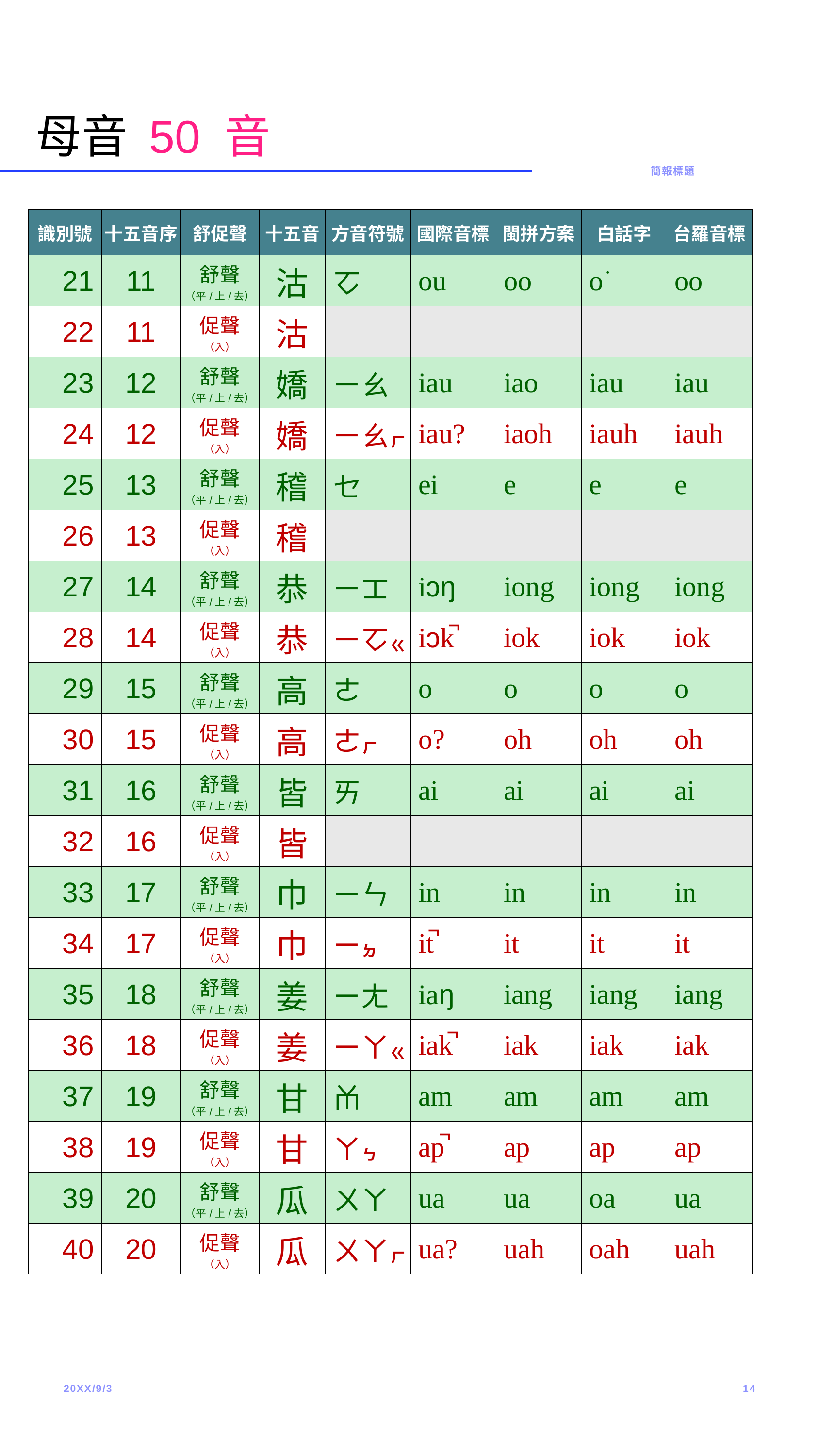

# 母音 50 音
簡報標題
| 識別號 | 十五音序 | 舒促聲 | 十五音 | 方音符號 | 國際音標 | 閩拼方案 | 白話字 | 台羅音標 |
| --- | --- | --- | --- | --- | --- | --- | --- | --- |
| 21 | 11 | 舒聲 （平/上/去） | 沽 | ㆦ | ou | oo | o͘ | oo |
| 22 | 11 | 促聲 （入） | 沽 |  |  |  |  |  |
| 23 | 12 | 舒聲 （平/上/去） | 嬌 | ㄧㄠ | iau | iao | iau | iau |
| 24 | 12 | 促聲 （入） | 嬌 | ㄧㄠㆷ | iau? | iaoh | iauh | iauh |
| 25 | 13 | 舒聲 （平/上/去） | 稽 | ㆤ | ei | e | e | e |
| 26 | 13 | 促聲 （入） | 稽 |  |  |  |  |  |
| 27 | 14 | 舒聲 （平/上/去） | 恭 | ㄧㆲ | iɔŋ | iong | iong | iong |
| 28 | 14 | 促聲 （入） | 恭 | ㄧㆦㆻ | iɔk̚ | iok | iok | iok |
| 29 | 15 | 舒聲 （平/上/去） | 高 | ㄜ | o | o | o | o |
| 30 | 15 | 促聲 （入） | 高 | ㄜㆷ | o? | oh | oh | oh |
| 31 | 16 | 舒聲 （平/上/去） | 皆 | ㄞ | ai | ai | ai | ai |
| 32 | 16 | 促聲 （入） | 皆 |  |  |  |  |  |
| 33 | 17 | 舒聲 （平/上/去） | 巾 | ㄧㄣ | in | in | in | in |
| 34 | 17 | 促聲 （入） | 巾 | ㄧㆵ | it̚ | it | it | it |
| 35 | 18 | 舒聲 （平/上/去） | 姜 | ㄧㄤ | iaŋ | iang | iang | iang |
| 36 | 18 | 促聲 （入） | 姜 | ㄧㄚㆻ | iak̚ | iak | iak | iak |
| 37 | 19 | 舒聲 （平/上/去） | 甘 | ㆰ | am | am | am | am |
| 38 | 19 | 促聲 （入） | 甘 | ㄚㆴ | ap̚ | ap | ap | ap |
| 39 | 20 | 舒聲 （平/上/去） | 瓜 | ㄨㄚ | ua | ua | oa | ua |
| 40 | 20 | 促聲 （入） | 瓜 | ㄨㄚㆷ | ua? | uah | oah | uah |
20XX/9/3
14